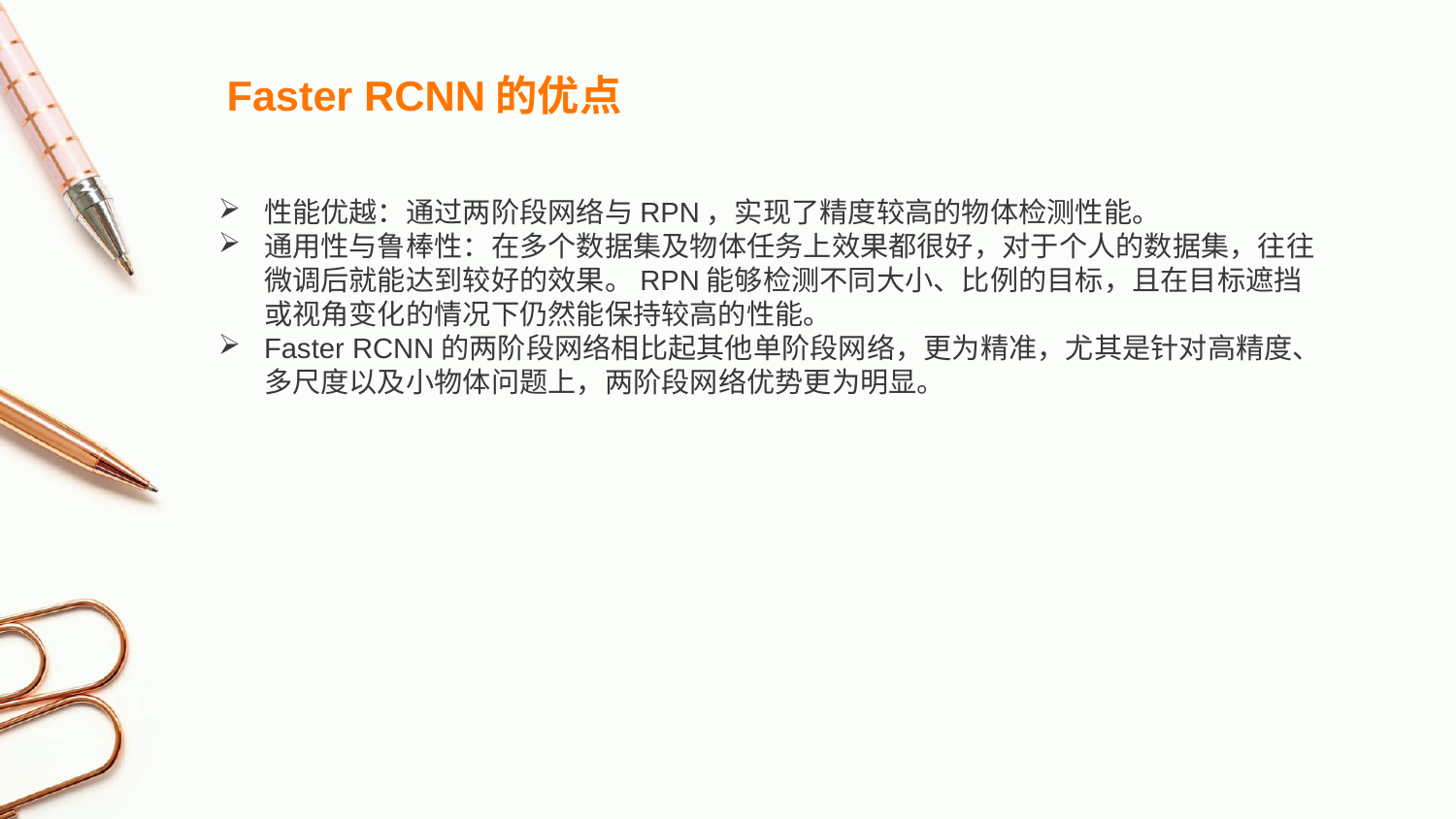

Faster RCNN的优点
性能优越：通过两阶段网络与RPN，实现了精度较高的物体检测性能。
通用性与鲁棒性：在多个数据集及物体任务上效果都很好，对于个人的数据集，往往微调后就能达到较好的效果。RPN能够检测不同大小、比例的目标，且在目标遮挡或视角变化的情况下仍然能保持较高的性能。
Faster RCNN的两阶段网络相比起其他单阶段网络，更为精准，尤其是针对高精度、多尺度以及小物体问题上，两阶段网络优势更为明显。